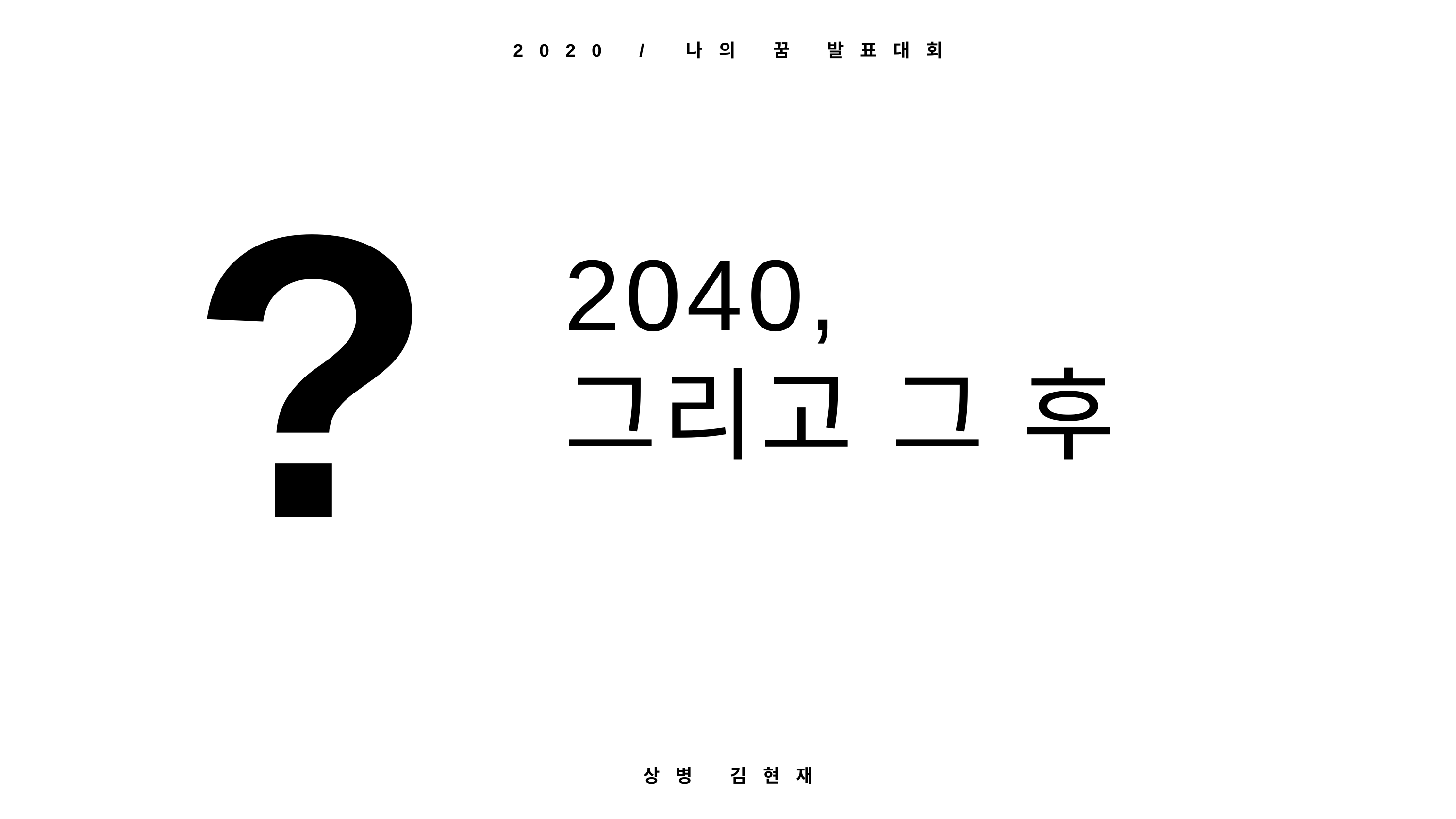

2020 / 나의 꿈 발표대회
?
2040,
그리고 그 후
상병 김현재